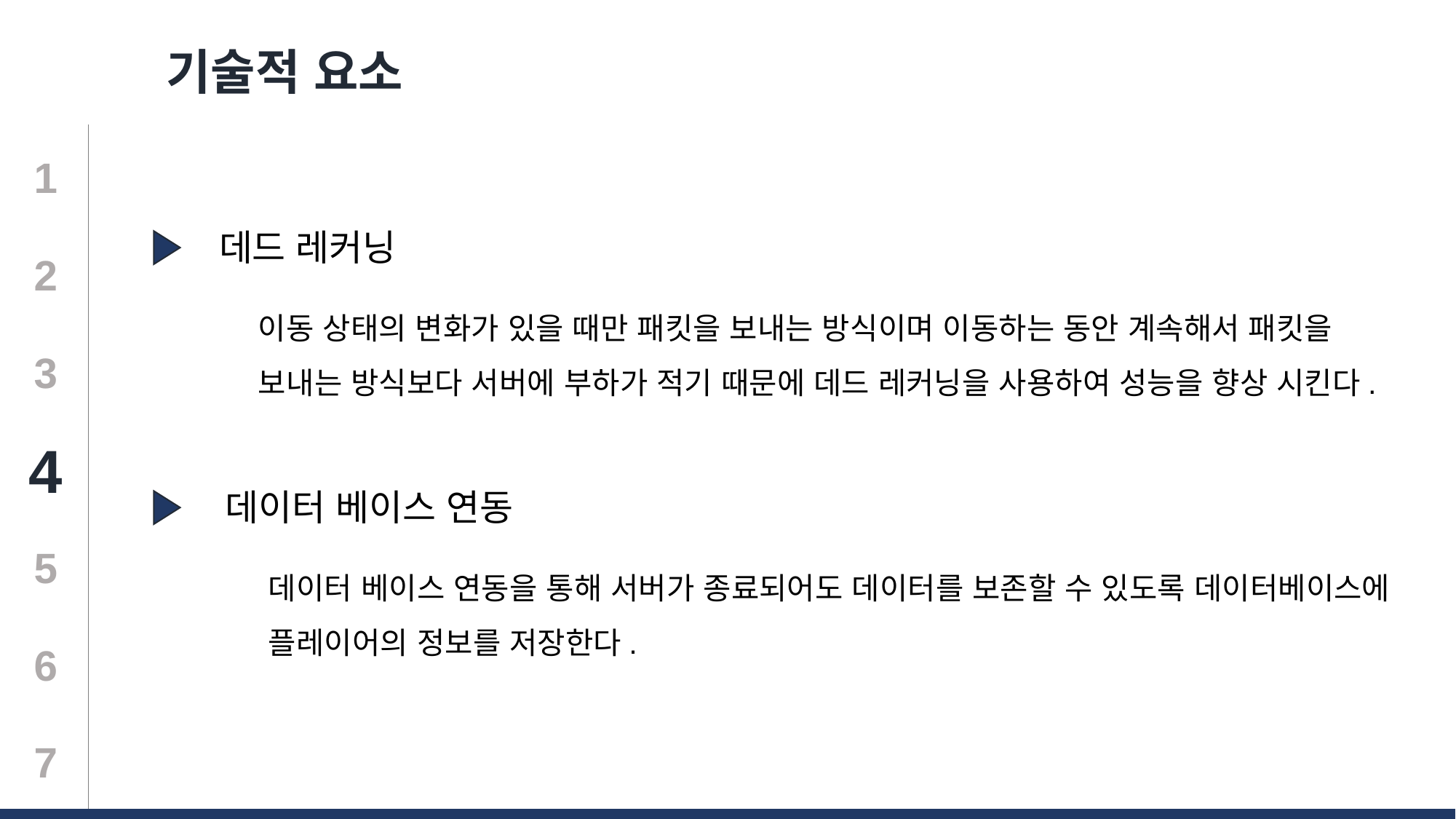

기술적 요소
1
데드 레커닝

2
이동 상태의 변화가 있을 때만 패킷을 보내는 방식이며 이동하는 동안 계속해서 패킷을
보내는 방식보다 서버에 부하가 적기 때문에 데드 레커닝을 사용하여 성능을 향상 시킨다.
3
4
데이터 베이스 연동

5
데이터 베이스 연동을 통해 서버가 종료되어도 데이터를 보존할 수 있도록 데이터베이스에
플레이어의 정보를 저장한다.
6
7